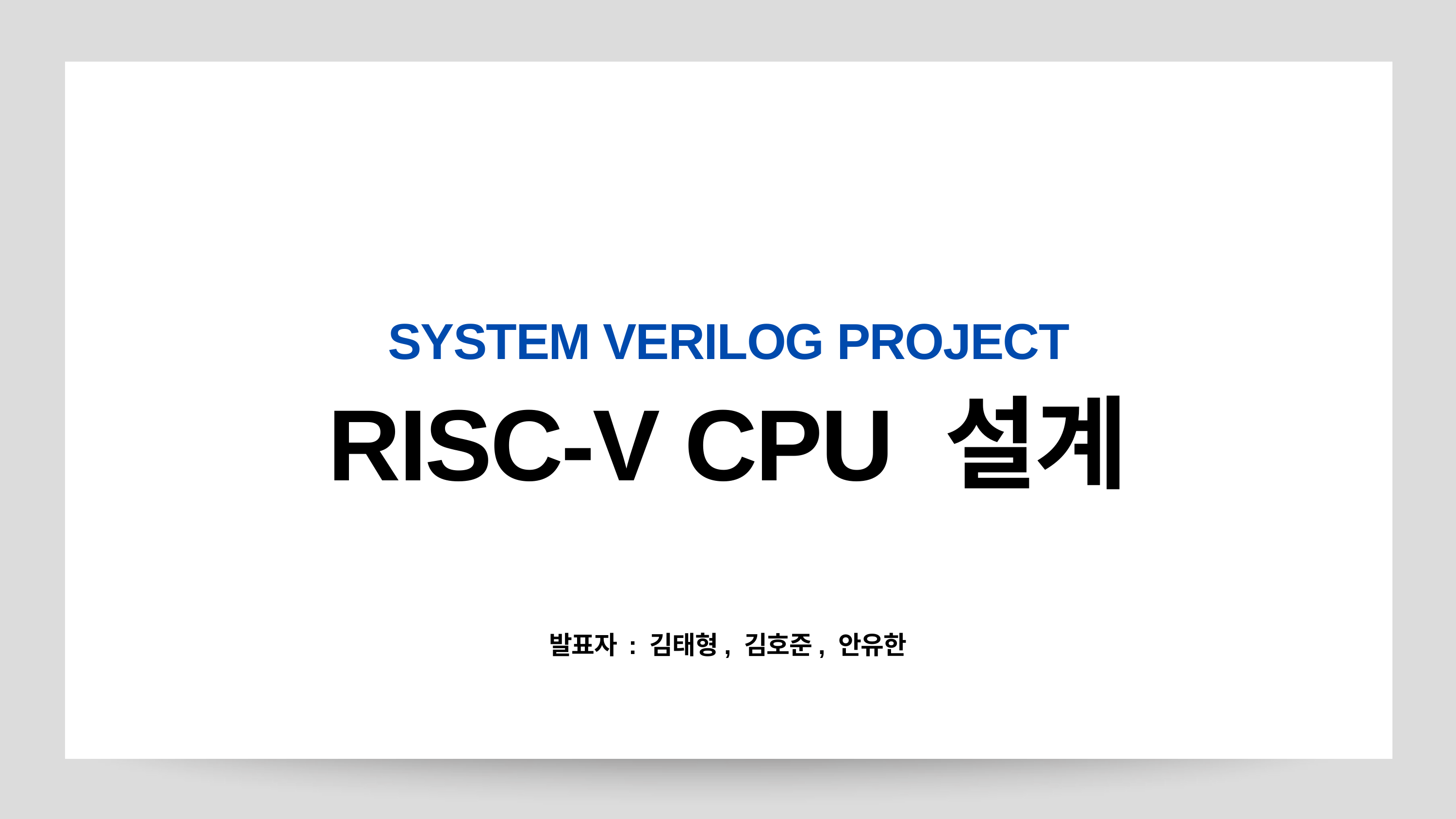

SYSTEM VERILOG PROJECT
RISC-V CPU 설계
발표자 : 김태형, 김호준, 안유한